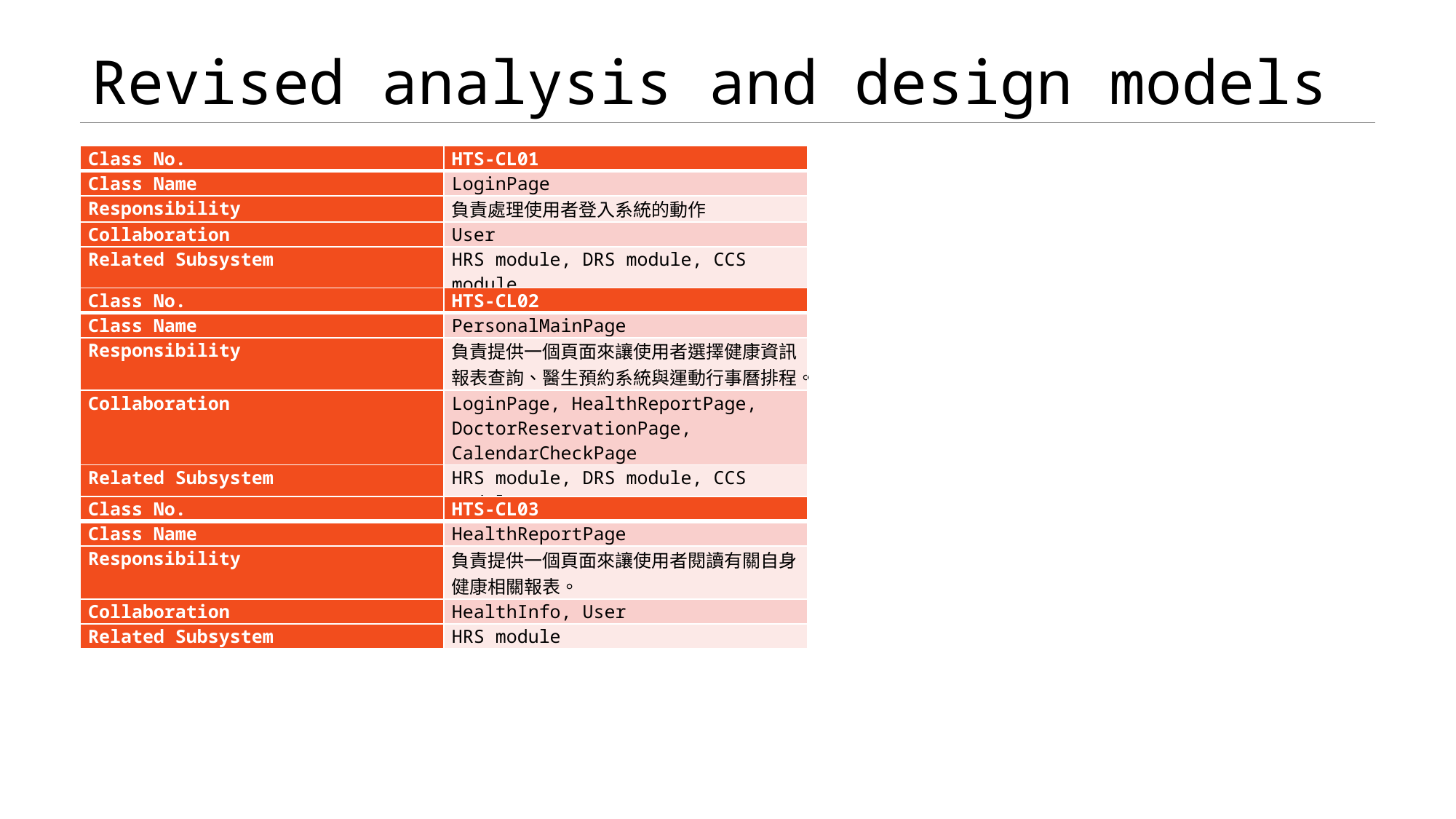

# Revised analysis and design models
| Class No. | HTS-CL01 |
| --- | --- |
| Class Name | LoginPage |
| Responsibility | 負責處理使用者登入系統的動作 |
| Collaboration | User |
| Related Subsystem | HRS module, DRS module, CCS module |
| Class No. | HTS-CL02 |
| --- | --- |
| Class Name | PersonalMainPage |
| Responsibility | 負責提供一個頁面來讓使用者選擇健康資訊報表查詢、醫生預約系統與運動行事曆排程。 |
| Collaboration | LoginPage, HealthReportPage, DoctorReservationPage, CalendarCheckPage |
| Related Subsystem | HRS module, DRS module, CCS module |
| Class No. | HTS-CL03 |
| --- | --- |
| Class Name | HealthReportPage |
| Responsibility | 負責提供一個頁面來讓使用者閱讀有關自身健康相關報表。 |
| Collaboration | HealthInfo, User |
| Related Subsystem | HRS module |